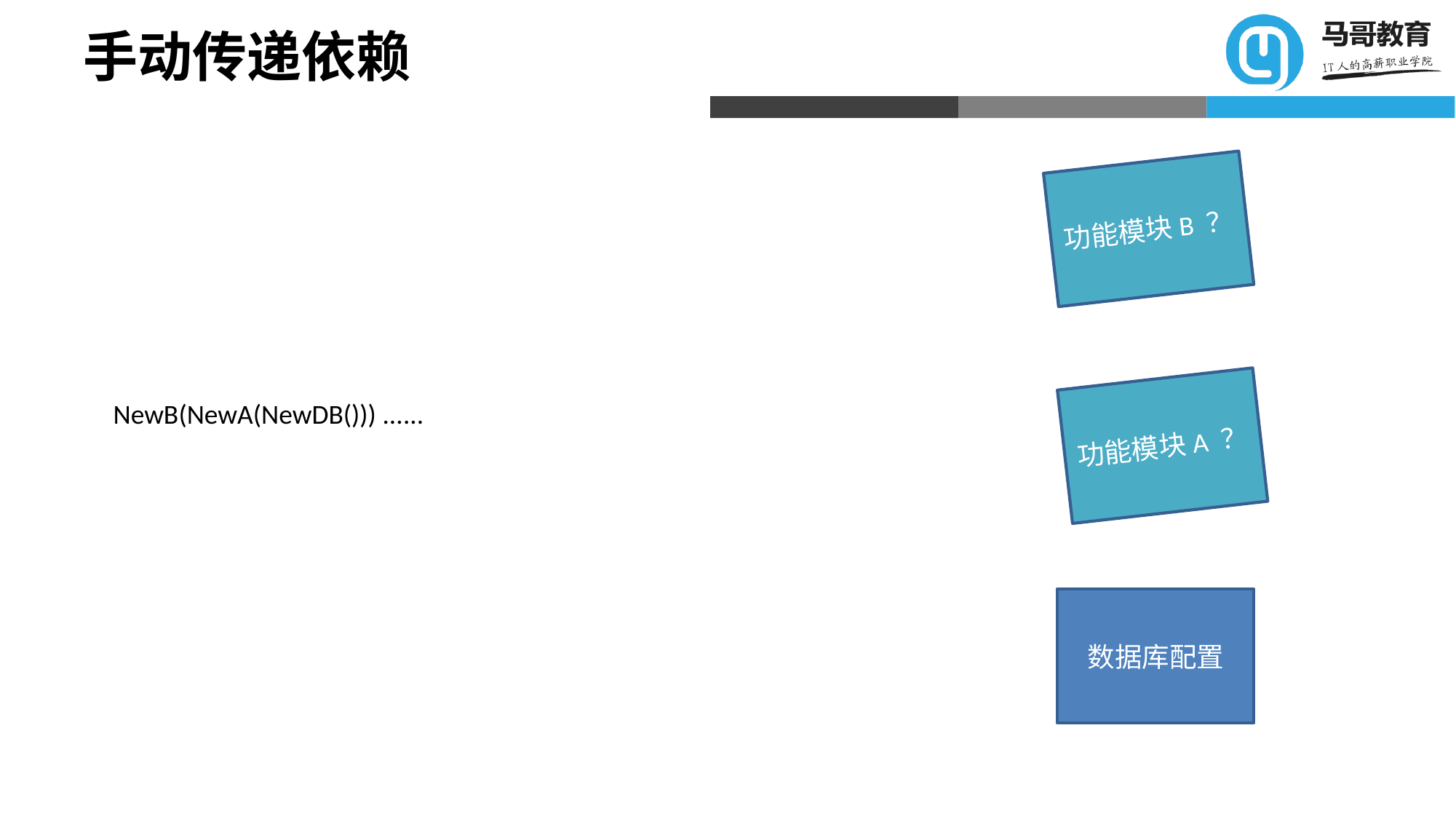

# 手动传递依赖
功能模块B ？
功能模块A ？
NewB(NewA(NewDB())) ......
数据库配置